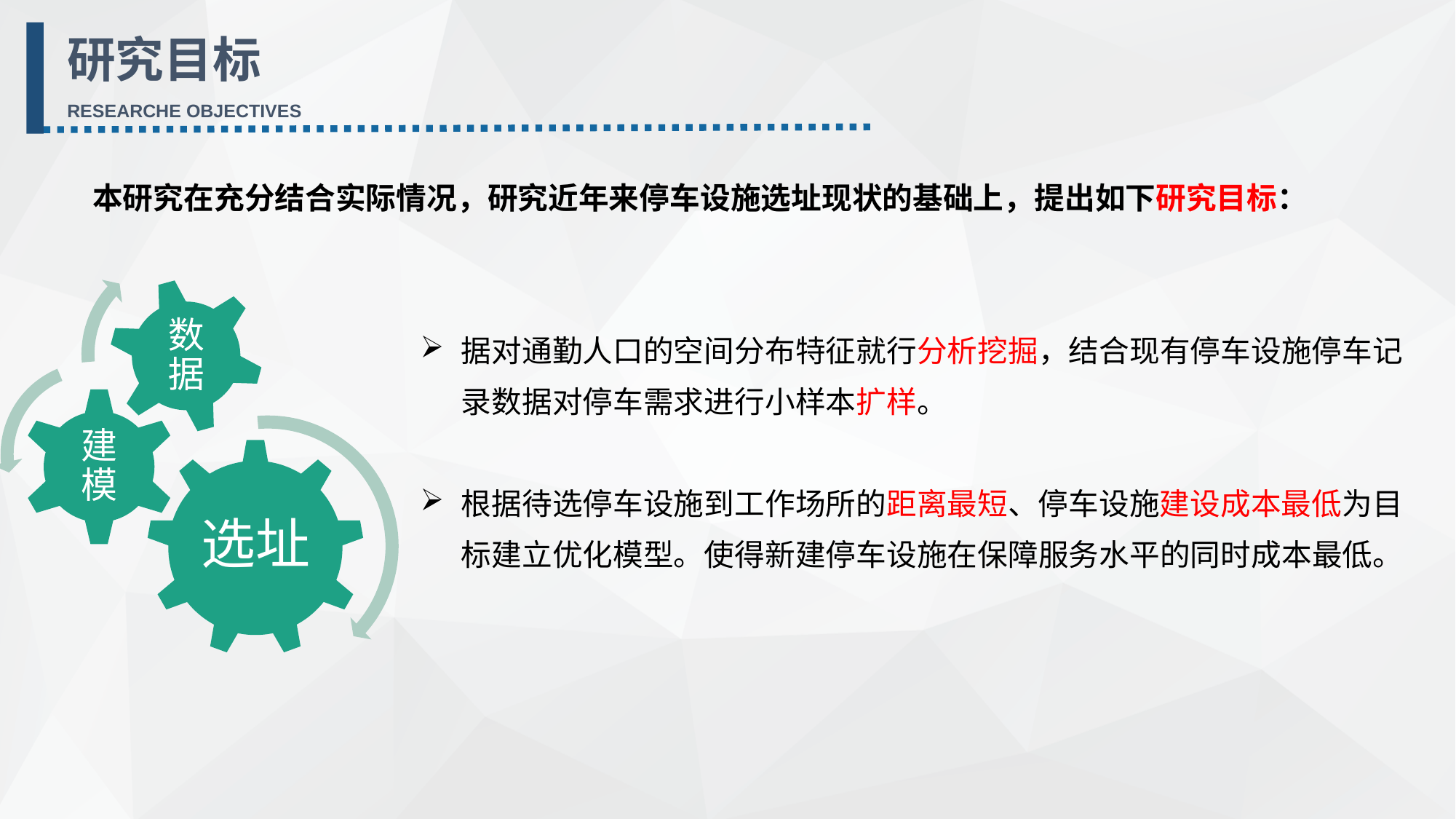

研究目标
RESEARCHE OBJECTIVES
本研究在充分结合实际情况，研究近年来停车设施选址现状的基础上，提出如下研究目标：
选址
建模
数据
据对通勤人口的空间分布特征就行分析挖掘，结合现有停车设施停车记录数据对停车需求进行小样本扩样。

根据待选停车设施到工作场所的距离最短、停车设施建设成本最低为目标建立优化模型。使得新建停车设施在保障服务水平的同时成本最低。